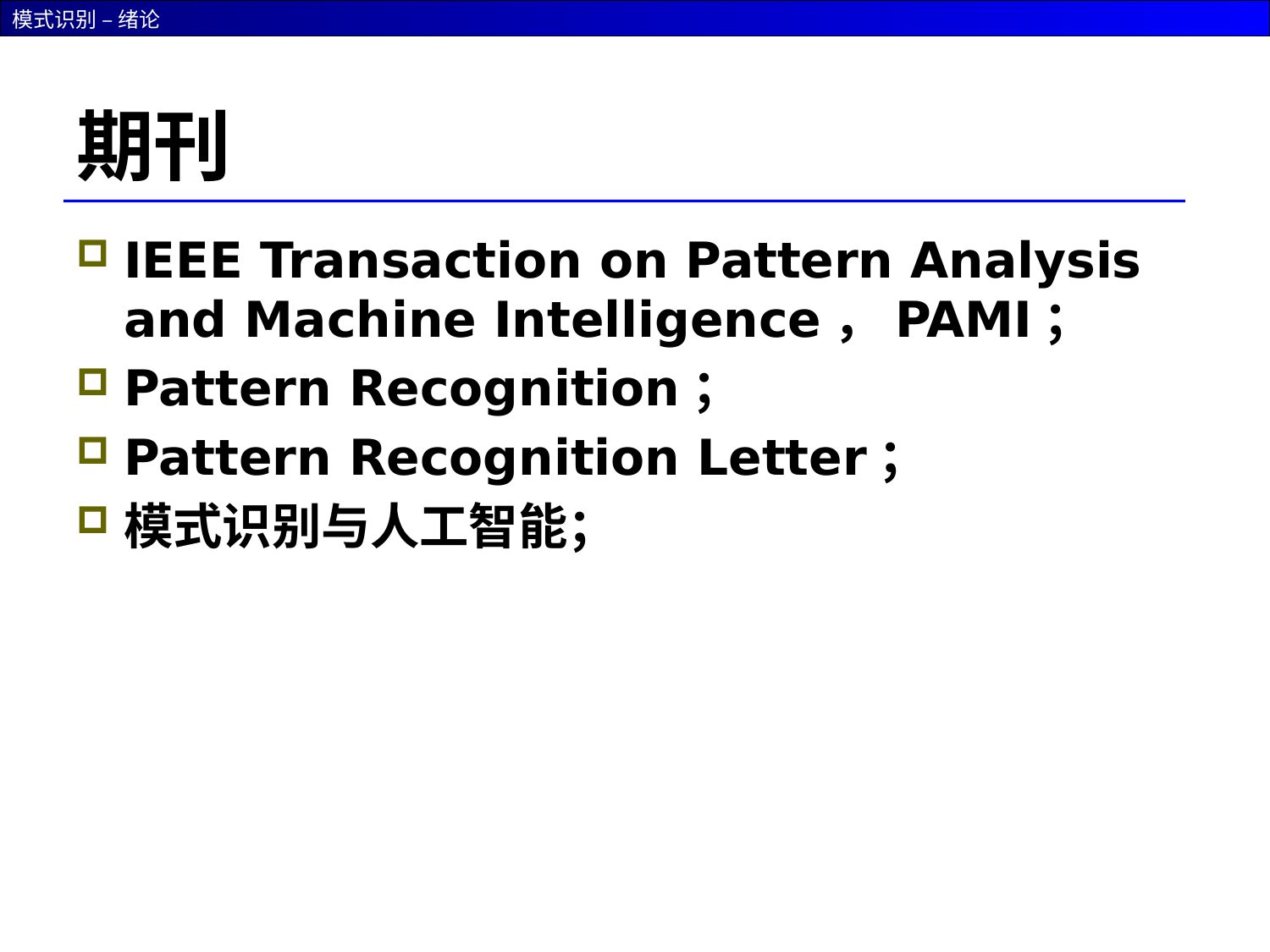

# 期刊
IEEE Transaction on Pattern Analysis and Machine Intelligence，PAMI；
Pattern Recognition；
Pattern Recognition Letter；
模式识别与人工智能；